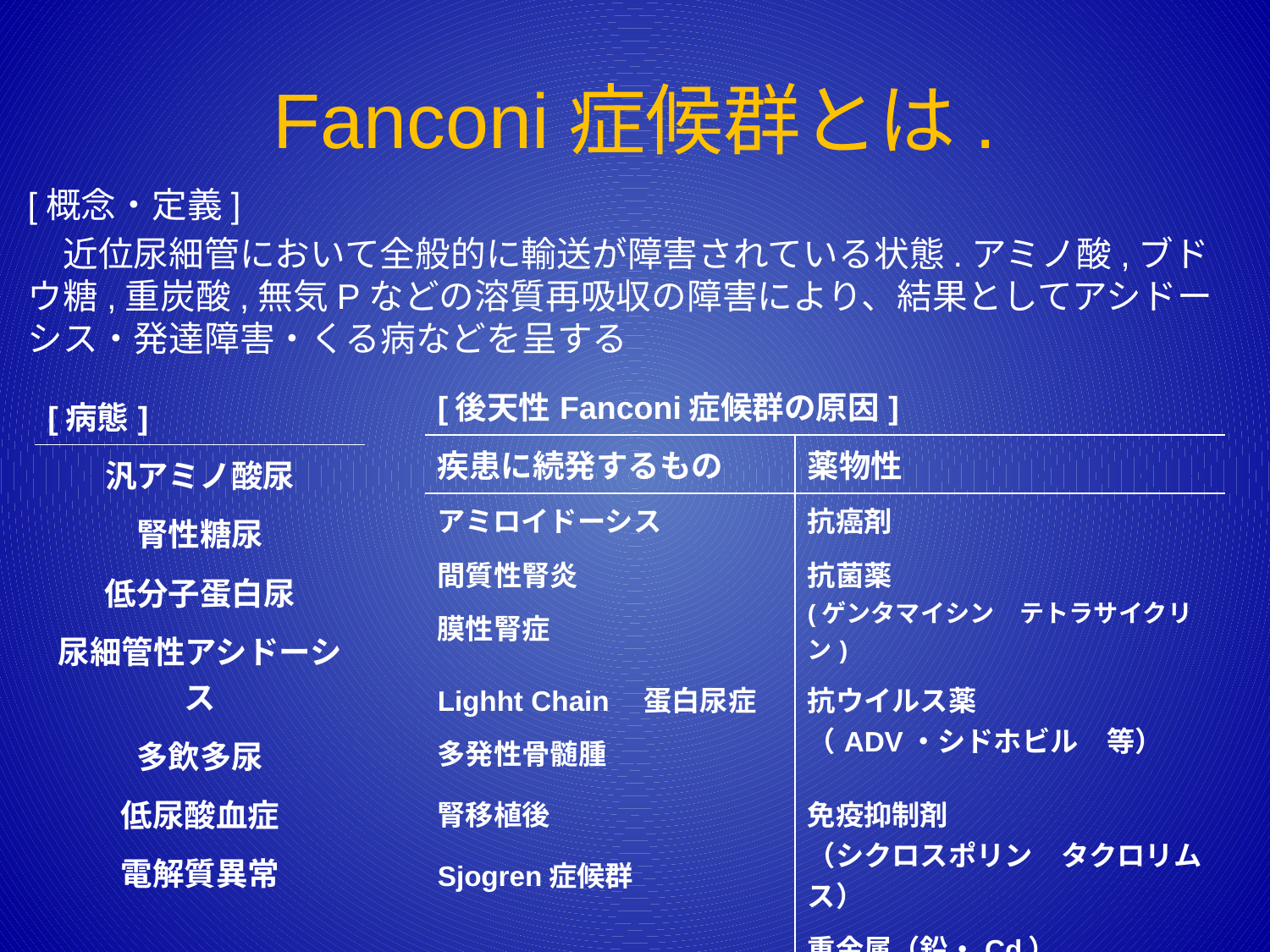

# Fanconi症候群とは.
[概念・定義]
　近位尿細管において全般的に輸送が障害されている状態.アミノ酸,ブドウ糖,重炭酸,無気Pなどの溶質再吸収の障害により、結果としてアシドーシス・発達障害・くる病などを呈する

| [後天性Fanconi症候群の原因] |  |
| --- | --- |
| 疾患に続発するもの | 薬物性 |
| アミロイドーシス | 抗癌剤 |
| 間質性腎炎 | 抗菌薬 (ゲンタマイシン　テトラサイクリン) |
| 膜性腎症 |  |
| Lighht Chain　蛋白尿症 | 抗ウイルス薬 （ADV・シドホビル　等） |
| 多発性骨髄腫 |  |
| 腎移植後 | 免疫抑制剤 （シクロスポリン　タクロリムス） |
| Sjogren症候群 |  |
|  | 重金属（鉛・Cd） |
|  | 抗寄生虫薬 |
|  | パラコート　バルプロ酸 |
| [病態] |
| --- |
| 汎アミノ酸尿 |
| 腎性糖尿 |
| 低分子蛋白尿 |
| 尿細管性アシドーシス |
| 多飲多尿 |
| 低尿酸血症 |
| 電解質異常 |